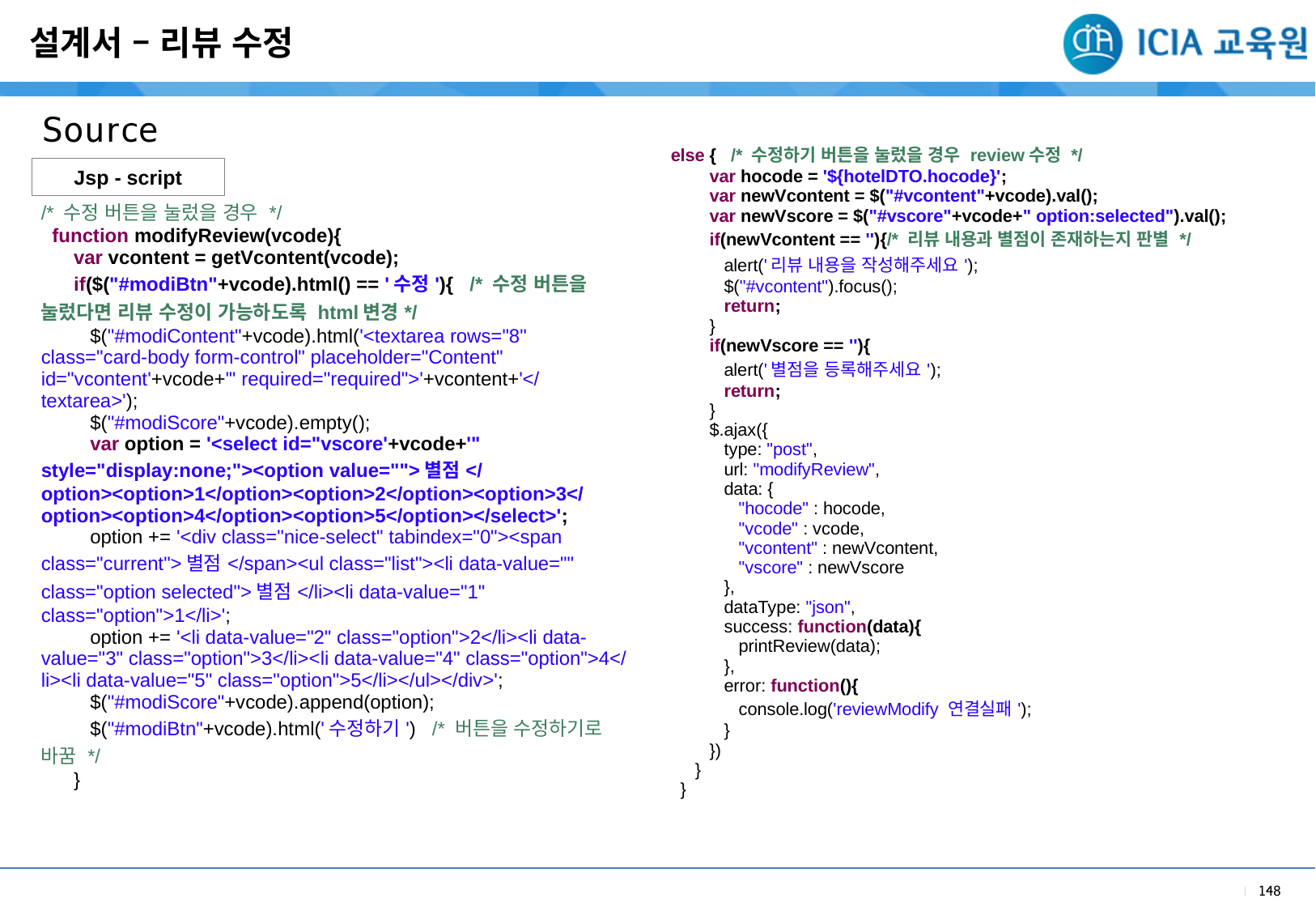

설계서 – 리뷰 수정
Source
| else { /\* 수정하기 버튼을 눌렀을 경우 review수정 \*/ var hocode = '${hotelDTO.hocode}'; var newVcontent = $("#vcontent"+vcode).val(); var newVscore = $("#vscore"+vcode+" option:selected").val(); if(newVcontent == ''){/\* 리뷰 내용과 별점이 존재하는지 판별 \*/ alert('리뷰 내용을 작성해주세요'); $("#vcontent").focus(); return; } if(newVscore == ''){ alert('별점을 등록해주세요'); return; } $.ajax({ type: "post", url: "modifyReview", data: { "hocode" : hocode, "vcode" : vcode, "vcontent" : newVcontent, "vscore" : newVscore }, dataType: "json", success: function(data){ printReview(data); }, error: function(){ console.log('reviewModify 연결실패'); } }) } } |
| --- |
Jsp - script
| /\* 수정 버튼을 눌렀을 경우 \*/ function modifyReview(vcode){ var vcontent = getVcontent(vcode); if($("#modiBtn"+vcode).html() == '수정'){ /\* 수정 버튼을 눌렀다면 리뷰 수정이 가능하도록 html변경\*/ $("#modiContent"+vcode).html('<textarea rows="8" class="card-body form-control" placeholder="Content" id="vcontent'+vcode+'" required="required">'+vcontent+'</textarea>'); $("#modiScore"+vcode).empty(); var option = '<select id="vscore'+vcode+'" style="display:none;"><option value="">별점</option><option>1</option><option>2</option><option>3</option><option>4</option><option>5</option></select>'; option += '<div class="nice-select" tabindex="0"><span class="current">별점</span><ul class="list"><li data-value="" class="option selected">별점</li><li data-value="1" class="option">1</li>'; option += '<li data-value="2" class="option">2</li><li data-value="3" class="option">3</li><li data-value="4" class="option">4</li><li data-value="5" class="option">5</li></ul></div>'; $("#modiScore"+vcode).append(option); $("#modiBtn"+vcode).html('수정하기') /\* 버튼을 수정하기로 바꿈 \*/ } |
| --- |